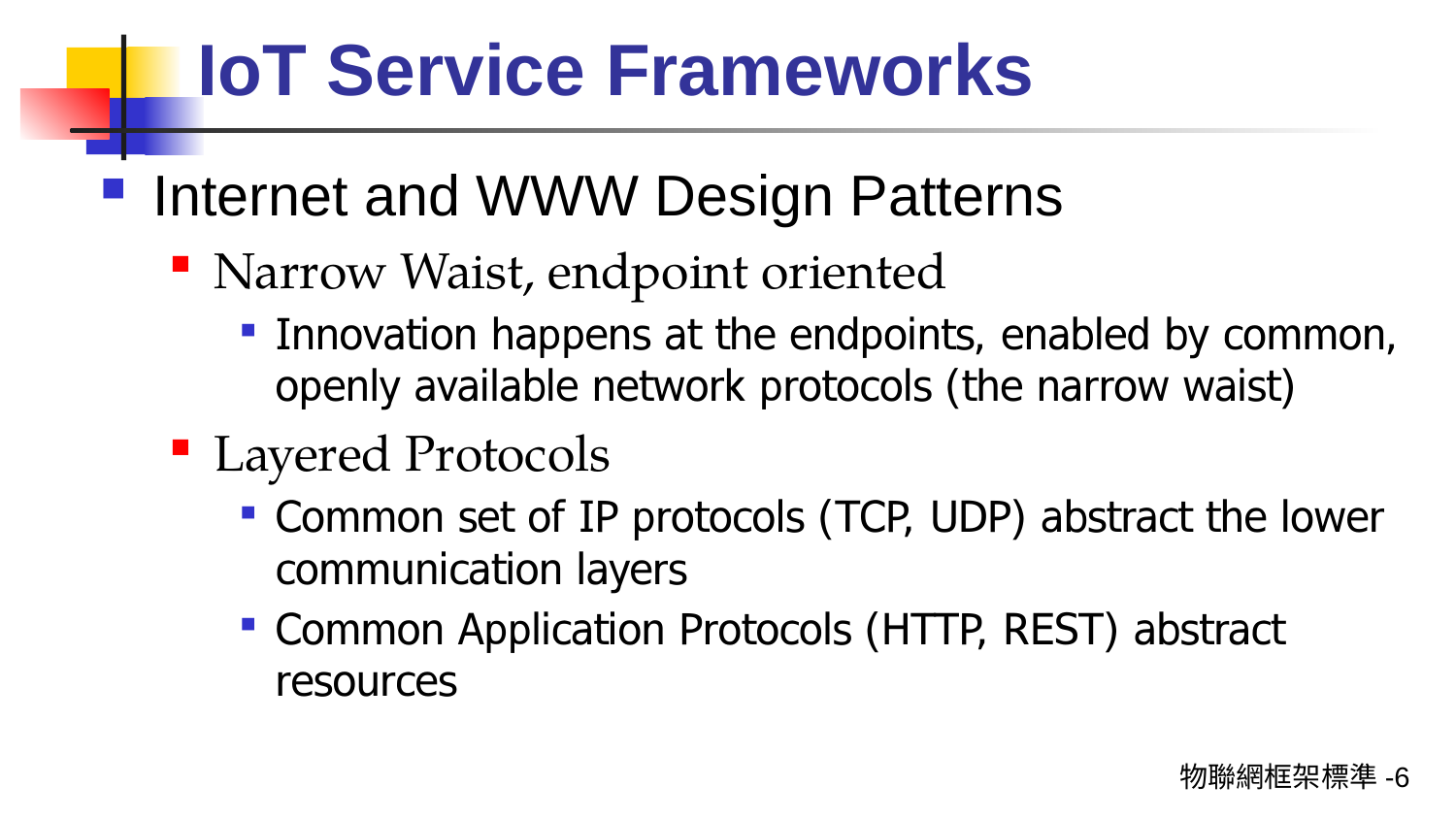

# IoT Service Frameworks
Internet and WWW Design Patterns
Narrow Waist, endpoint oriented
Innovation happens at the endpoints, enabled by common, openly available network protocols (the narrow waist)
Layered Protocols
Common set of IP protocols (TCP, UDP) abstract the lower communication layers
Common Application Protocols (HTTP, REST) abstract resources

物聯網框架標準-6